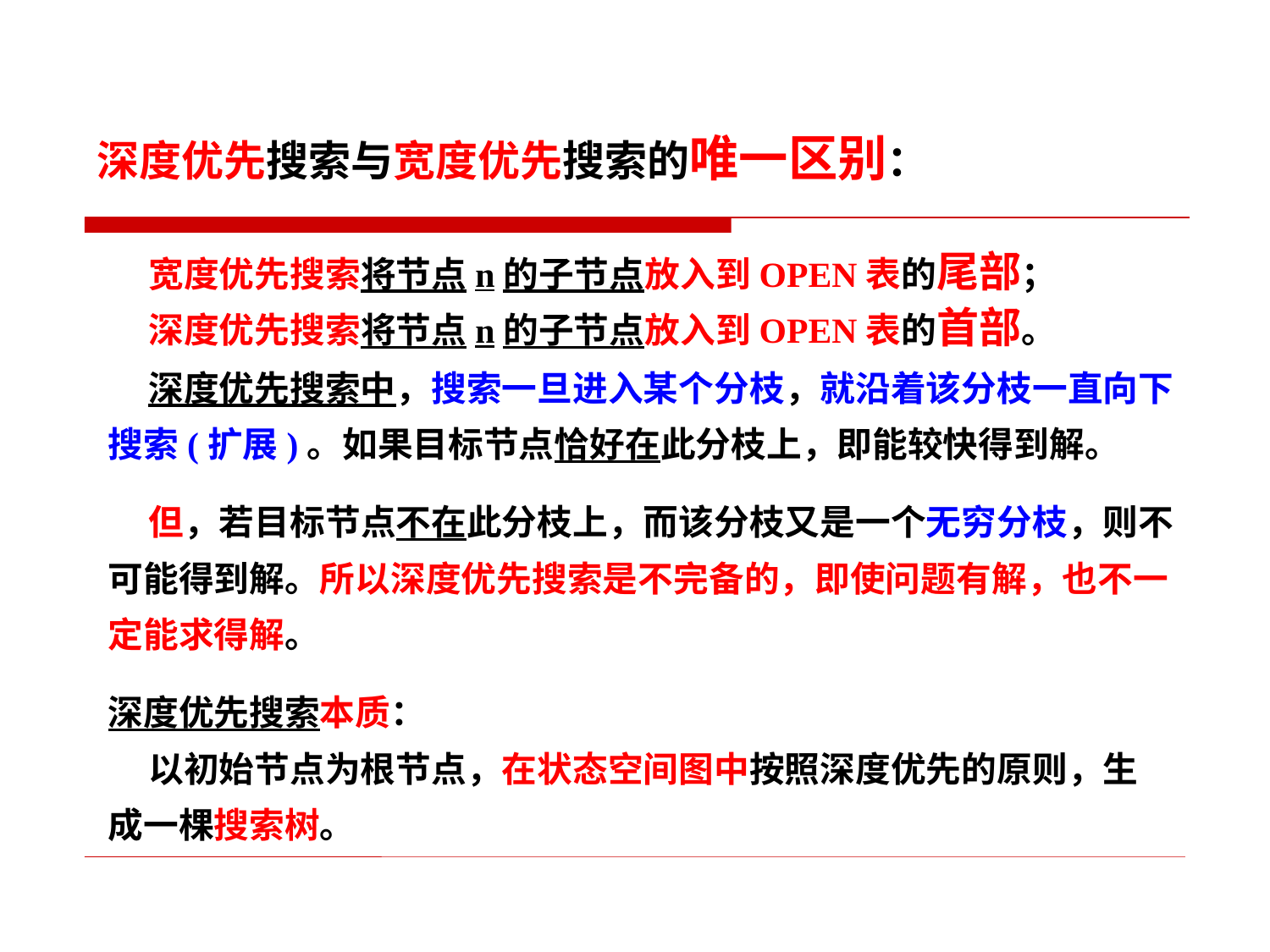

深度优先搜索与宽度优先搜索的唯一区别：
    宽度优先搜索将节点n的子节点放入到OPEN表的尾部；
    深度优先搜索将节点n的子节点放入到OPEN表的首部。
    深度优先搜索中，搜索一旦进入某个分枝，就沿着该分枝一直向下
搜索(扩展)。如果目标节点恰好在此分枝上，即能较快得到解。
    但，若目标节点不在此分枝上，而该分枝又是一个无穷分枝，则不
可能得到解。所以深度优先搜索是不完备的，即使问题有解，也不一
定能求得解。
深度优先搜索本质：
    以初始节点为根节点，在状态空间图中按照深度优先的原则，生
成一棵搜索树。